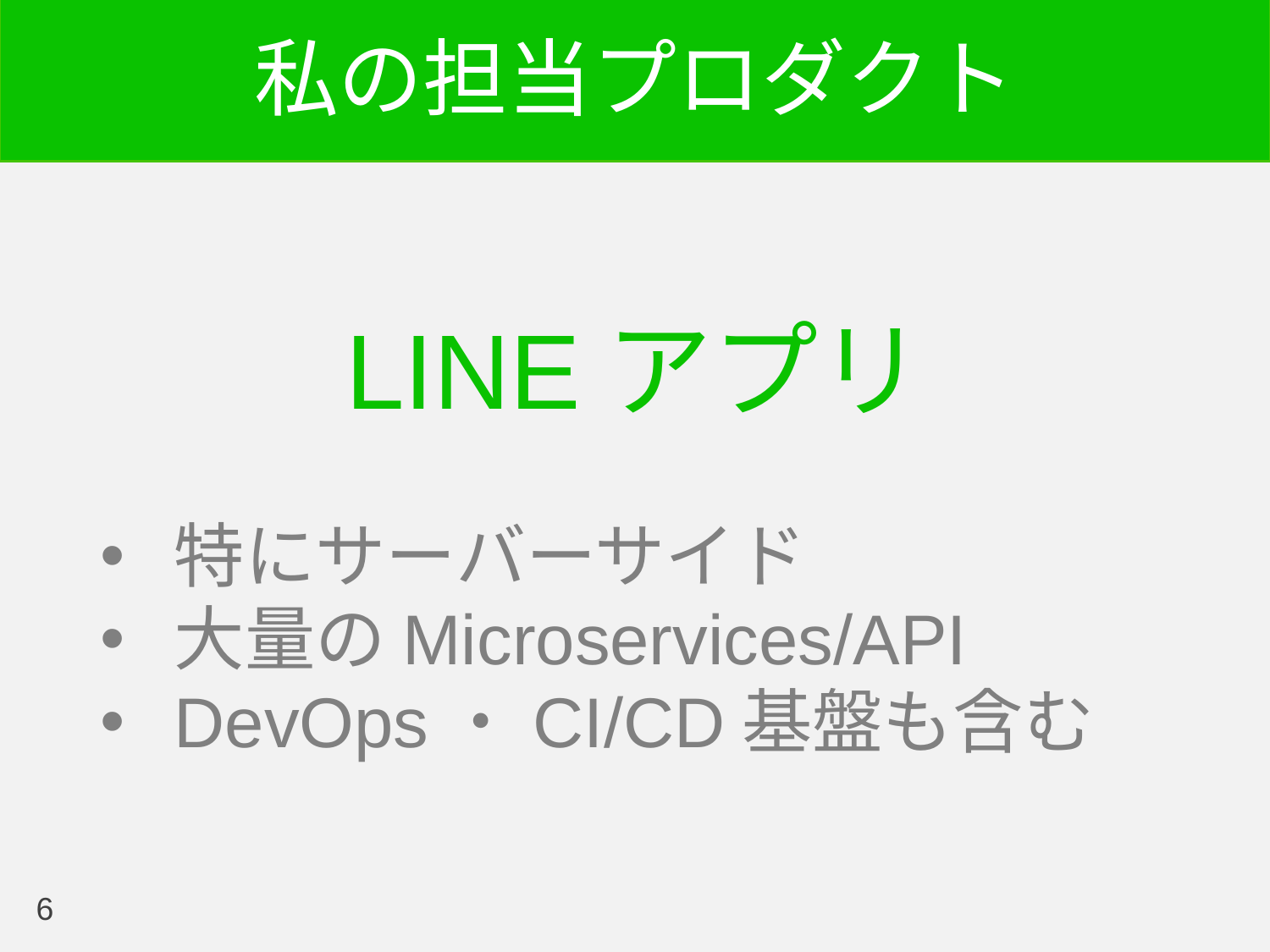

# 私の担当プロダクト
LINEアプリ

特にサーバーサイド
大量のMicroservices/API
DevOps・CI/CD基盤も含む
6